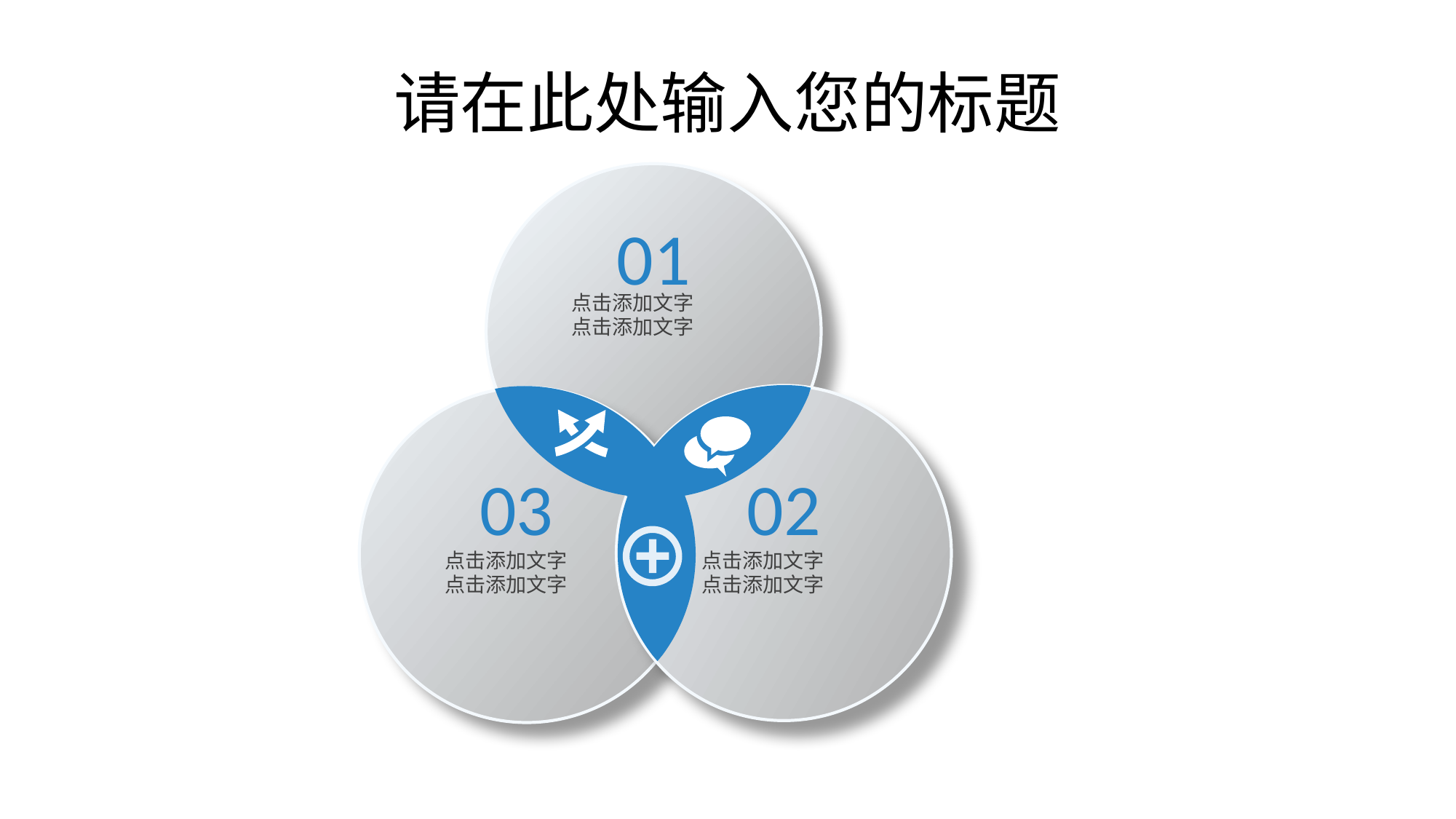

# 请在此处输入您的标题

01
点击添加文字
点击添加文字

03
点击添加文字
点击添加文字
02
点击添加文字
点击添加文字